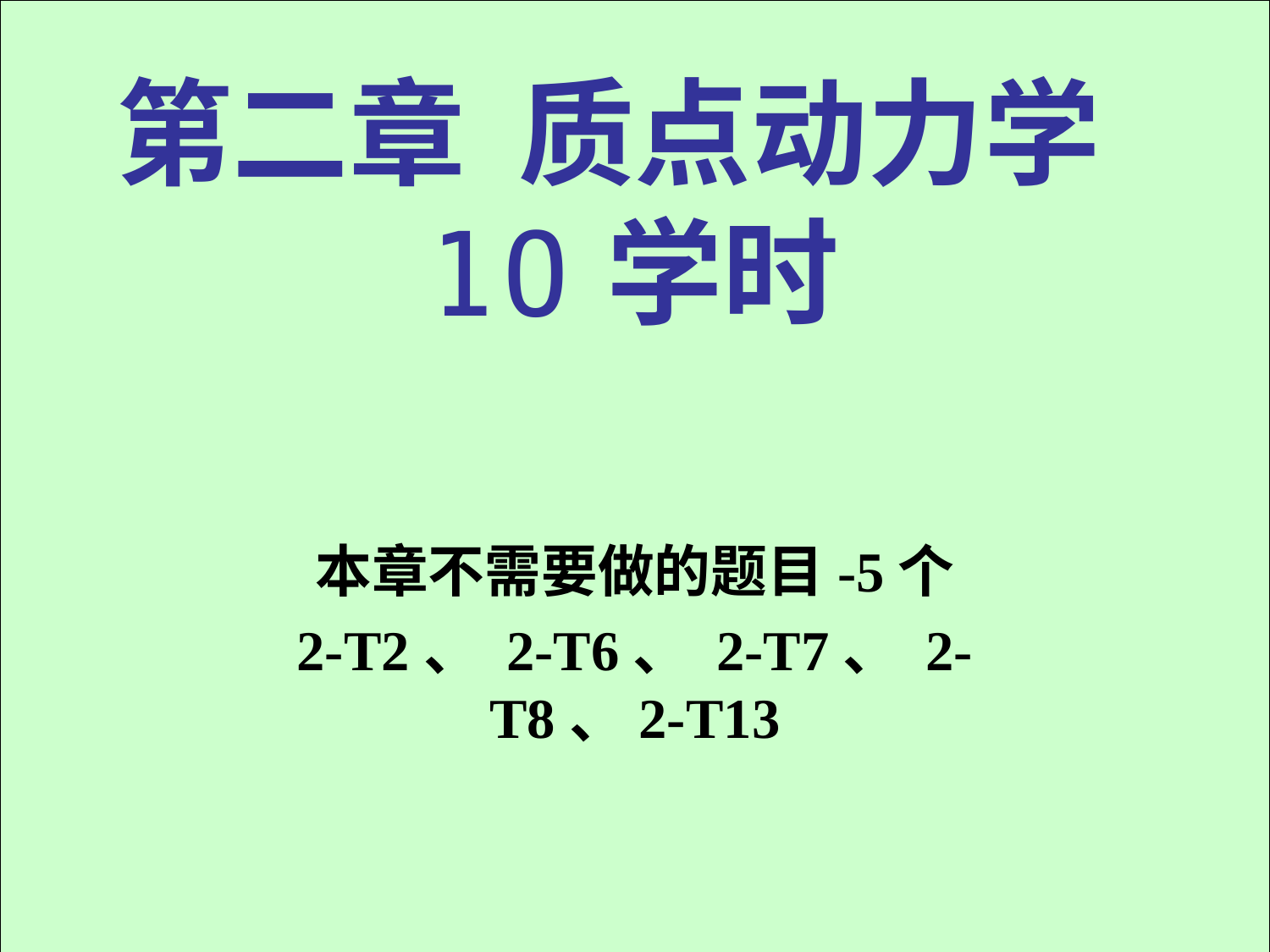

# 第二章  质点动力学   10学时
本章不需要做的题目-5个
2-T2、 2-T6、 2-T7、 2-T8、2-T13